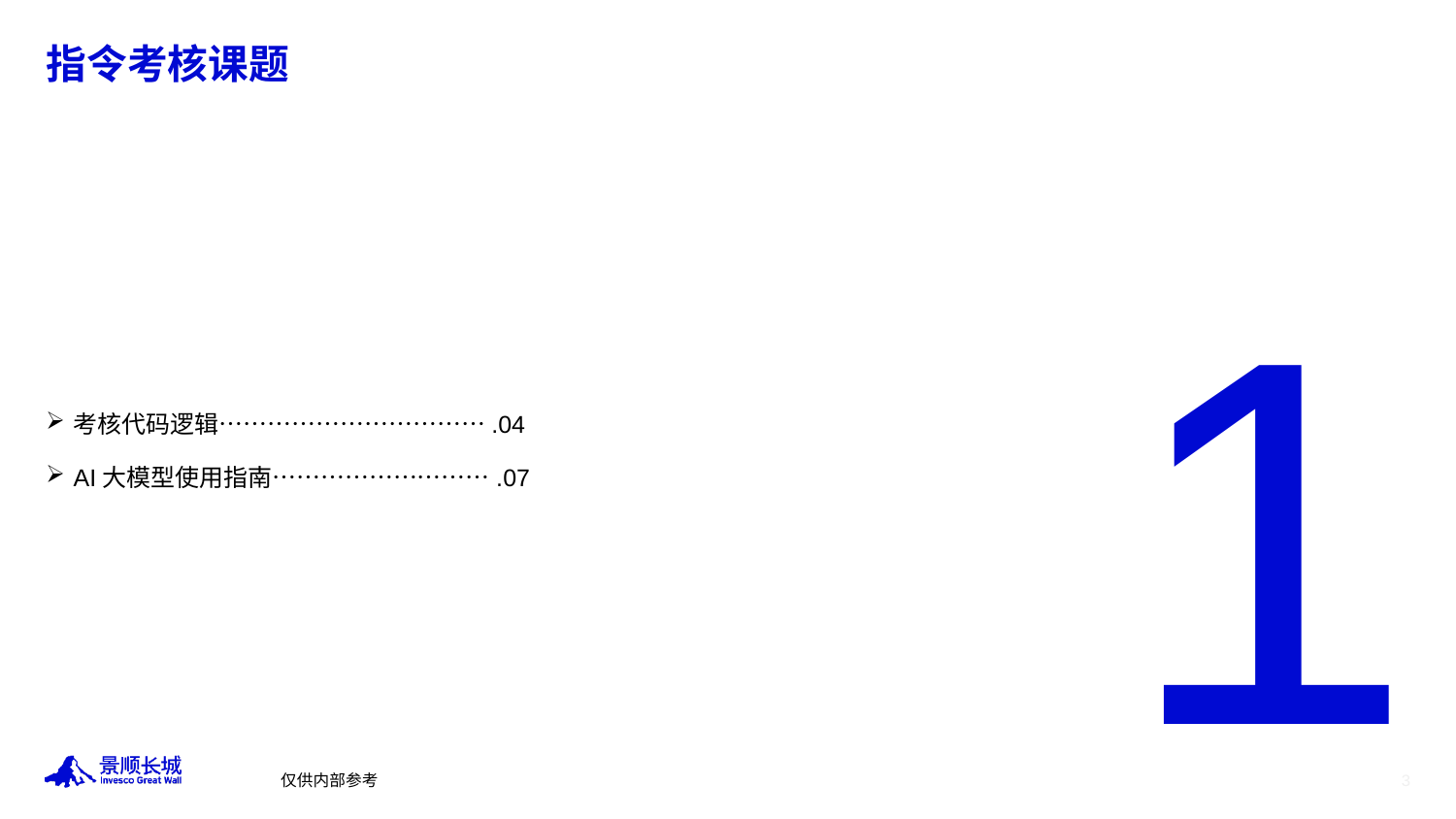

1
5
6
3
8
9
4
7
2
# 指令考核课题
考核代码逻辑…………………………….04
AI大模型使用指南……………………….07

仅供内部参考
3